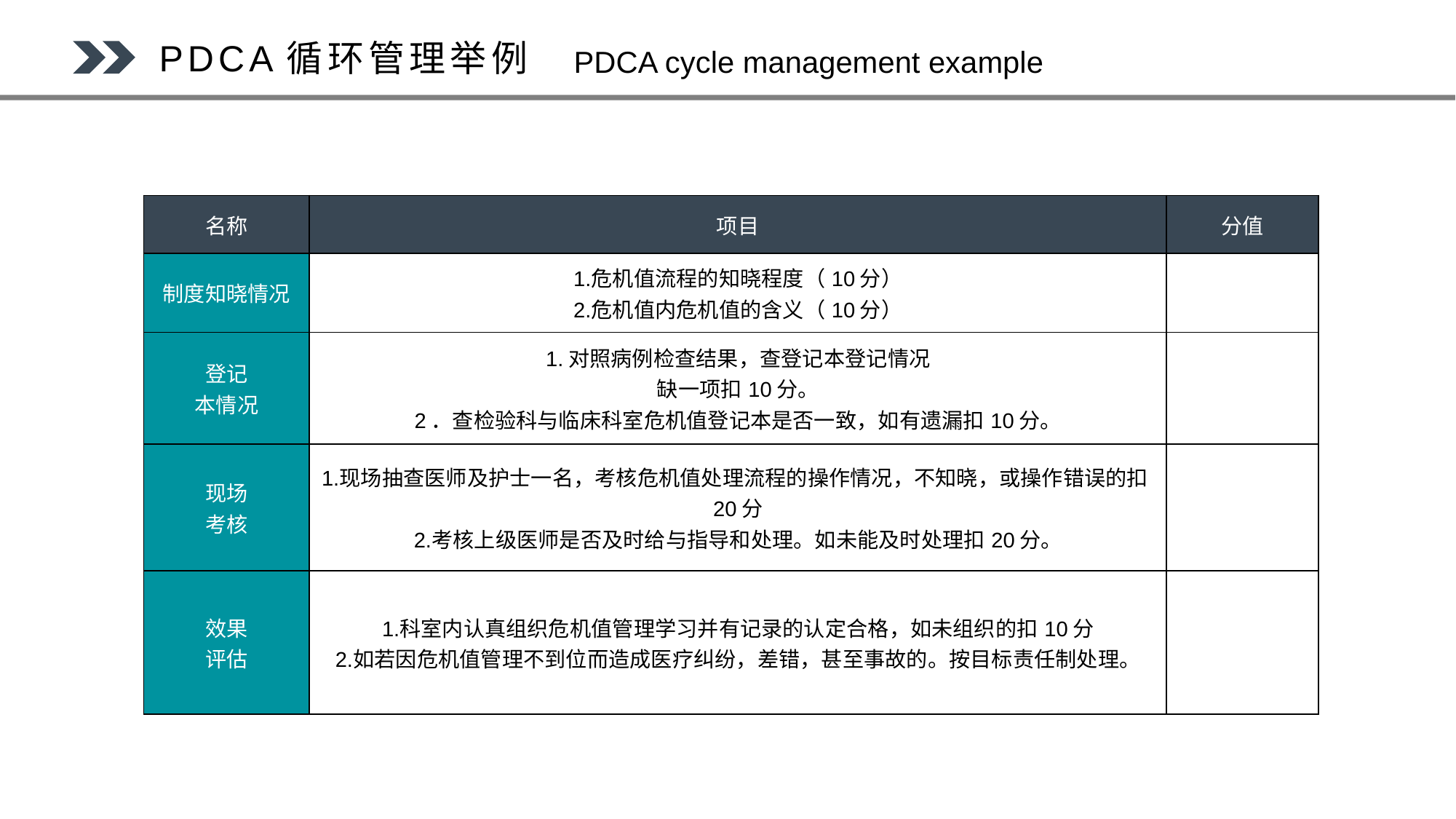

PDCA循环管理举例
PDCA cycle management example

| 名称 | 项目 | 分值 |
| --- | --- | --- |
| 制度知晓情况 | 危机值流程的知晓程度（10分） 危机值内危机值的含义（10分） |  |
| 登记 本情况 | 1.对照病例检查结果，查登记本登记情况 缺一项扣10分。 2．查检验科与临床科室危机值登记本是否一致，如有遗漏扣10分。 |  |
| 现场 考核 | 现场抽查医师及护士一名，考核危机值处理流程的操作情况，不知晓，或操作错误的扣20分 考核上级医师是否及时给与指导和处理。如未能及时处理扣20分。 |  |
| 效果 评估 | 科室内认真组织危机值管理学习并有记录的认定合格，如未组织的扣10分 如若因危机值管理不到位而造成医疗纠纷，差错，甚至事故的。按目标责任制处理。 |  |